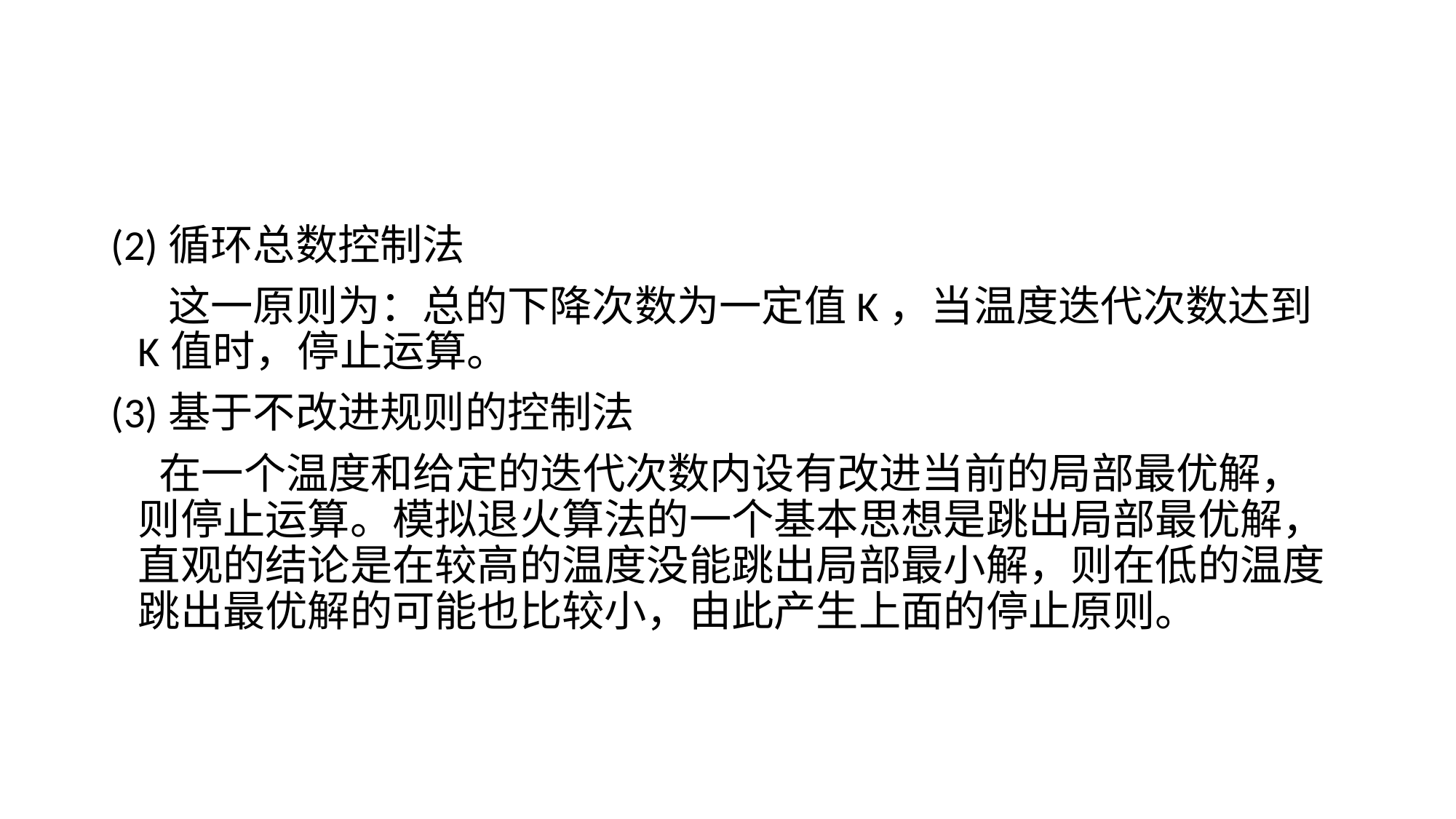

#
(2)循环总数控制法
     这一原则为：总的下降次数为一定值K，当温度迭代次数达到K值时，停止运算。
(3)基于不改进规则的控制法
    在一个温度和给定的迭代次数内设有改进当前的局部最优解，则停止运算。模拟退火算法的一个基本思想是跳出局部最优解，直观的结论是在较高的温度没能跳出局部最小解，则在低的温度跳出最优解的可能也比较小，由此产生上面的停止原则。